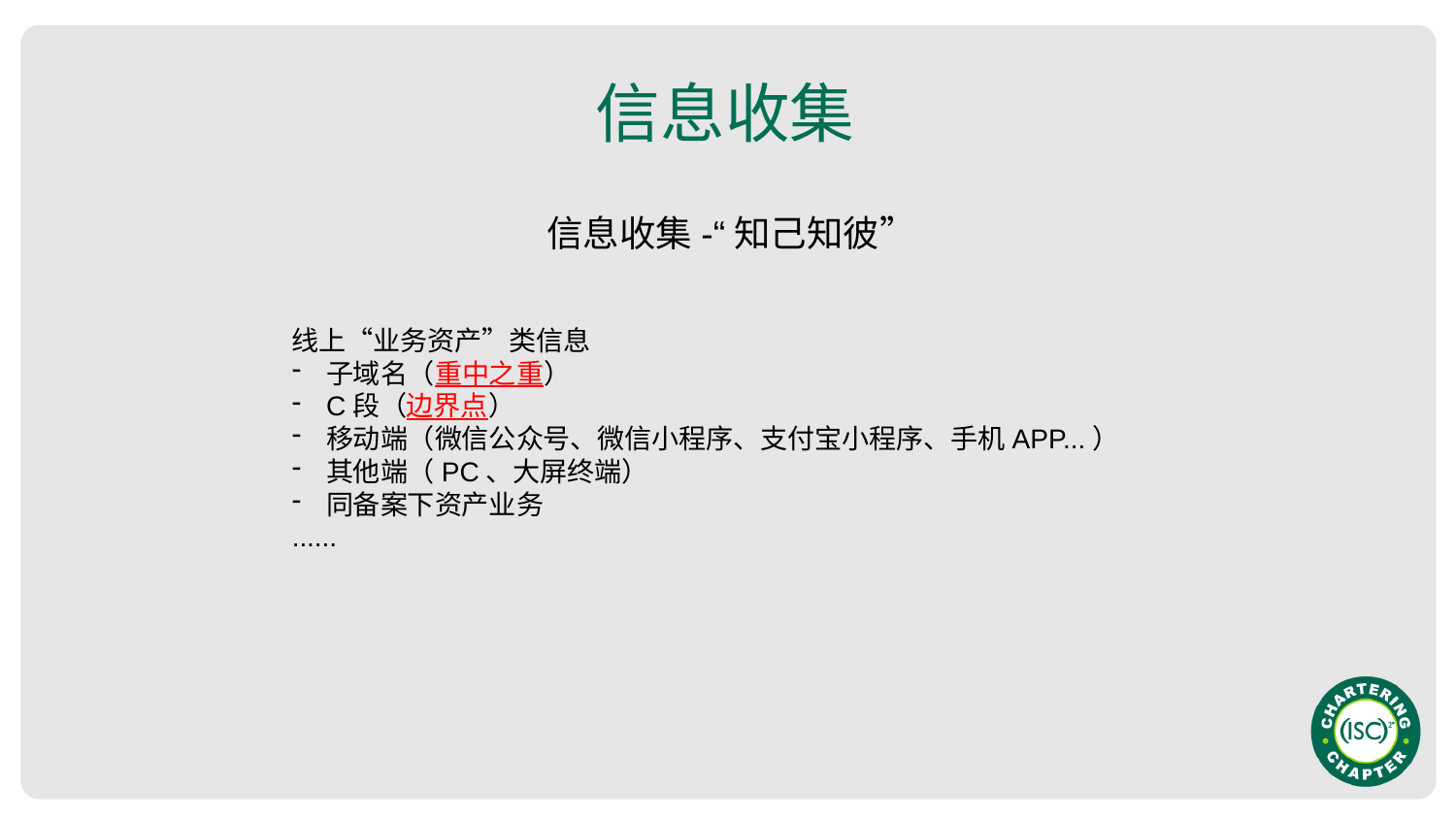

信息收集
信息收集-“知己知彼”
线上“业务资产”类信息
子域名（重中之重）
C段（边界点）
移动端（微信公众号、微信小程序、支付宝小程序、手机APP...）
其他端（PC、大屏终端）
同备案下资产业务
......